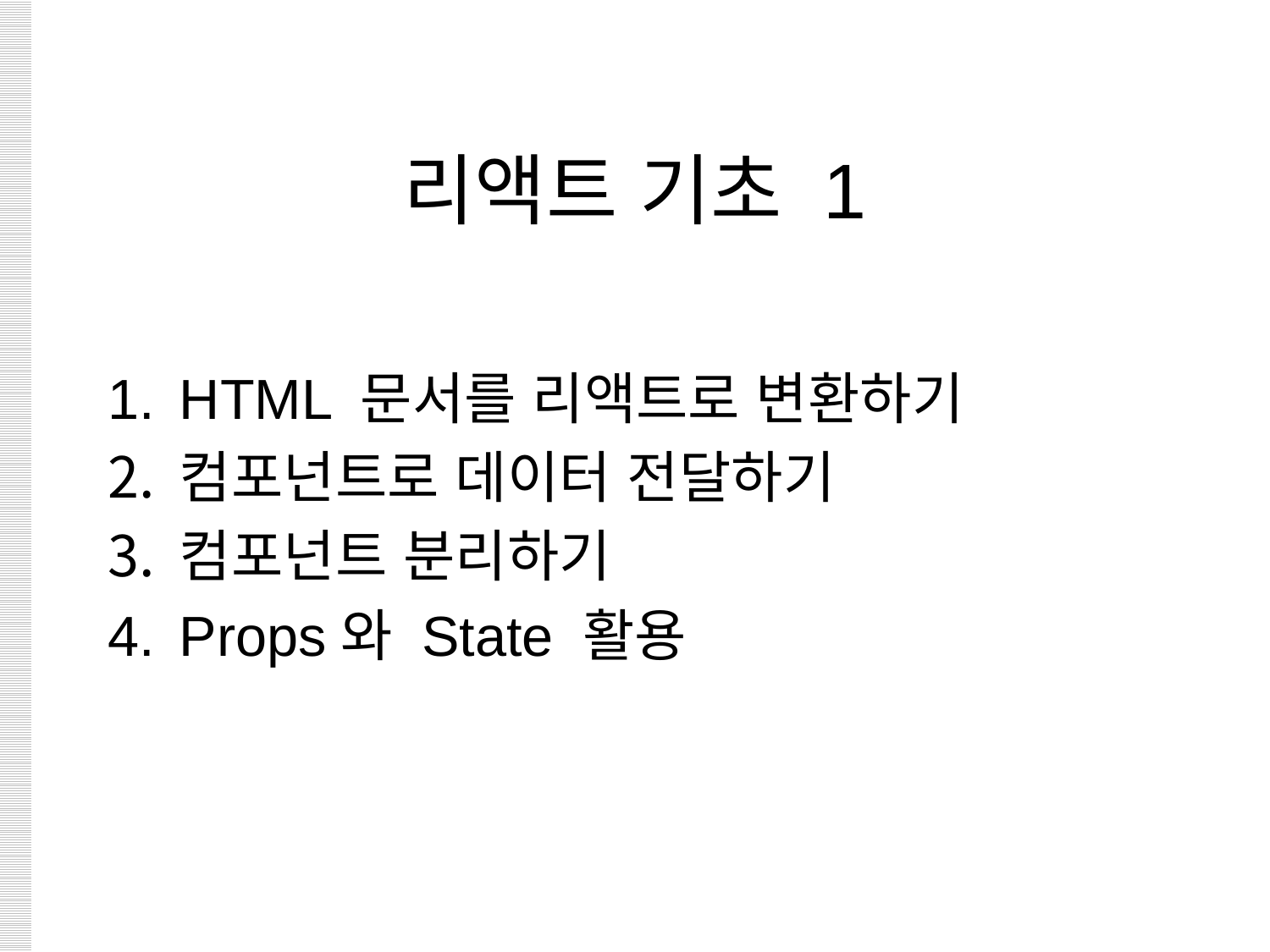

# 리액트 기초 1
HTML 문서를 리액트로 변환하기
컴포넌트로 데이터 전달하기
컴포넌트 분리하기
Props와 State 활용